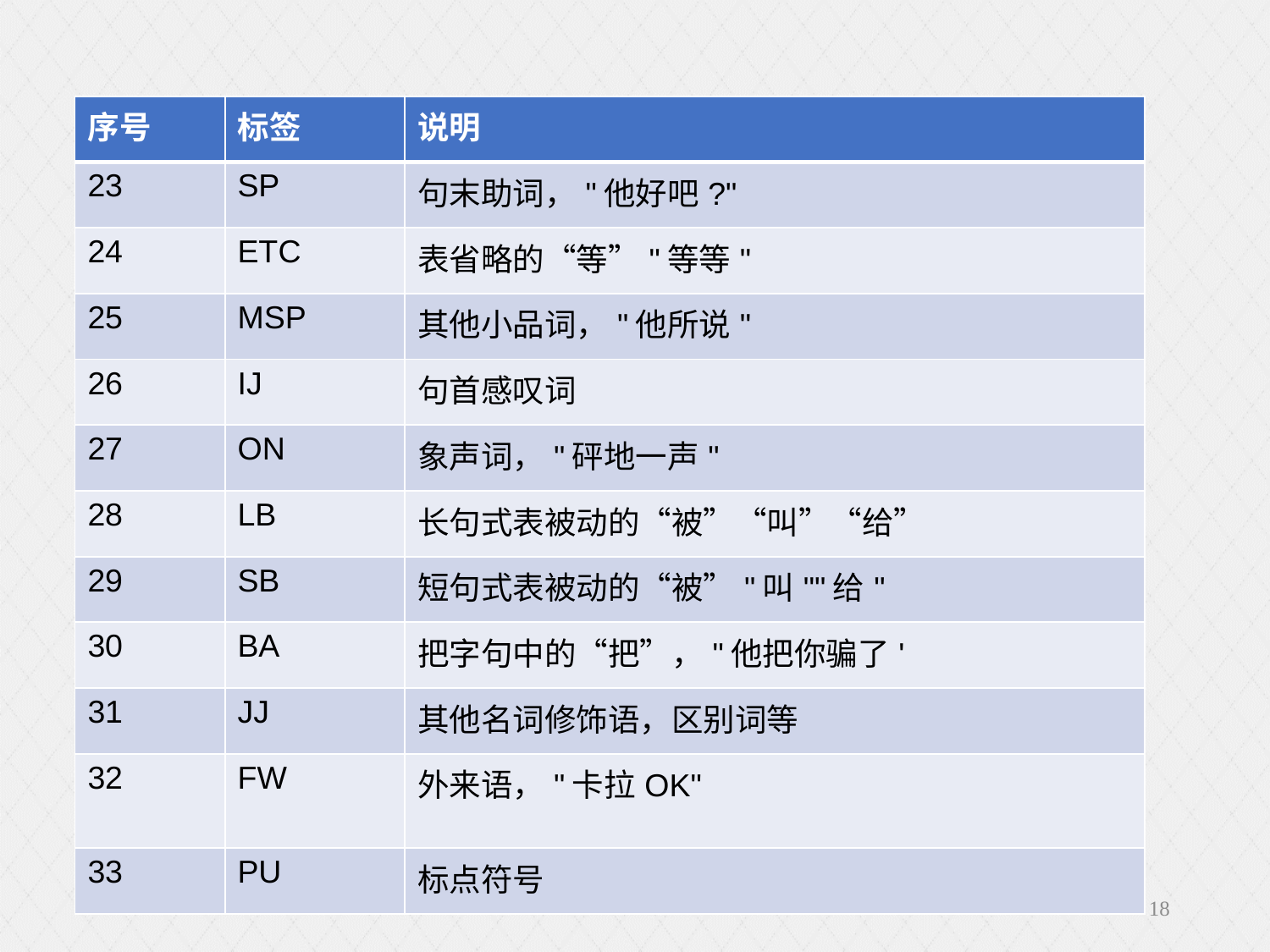

| 序号 | 标签 | 说明 |
| --- | --- | --- |
| 23 | SP | 句末助词，"他好吧?" |
| 24 | ETC | 表省略的“等”"等等" |
| 25 | MSP | 其他小品词，"他所说" |
| 26 | IJ | 句首感叹词 |
| 27 | ON | 象声词，"砰地一声" |
| 28 | LB | 长句式表被动的“被”“叫”“给” |
| 29 | SB | 短句式表被动的“被”"叫""给" |
| 30 | BA | 把字句中的“把”，"他把你骗了' |
| 31 | JJ | 其他名词修饰语，区别词等 |
| 32 | FW | 外来语，"卡拉OK" |
| 33 | PU | 标点符号 |
18